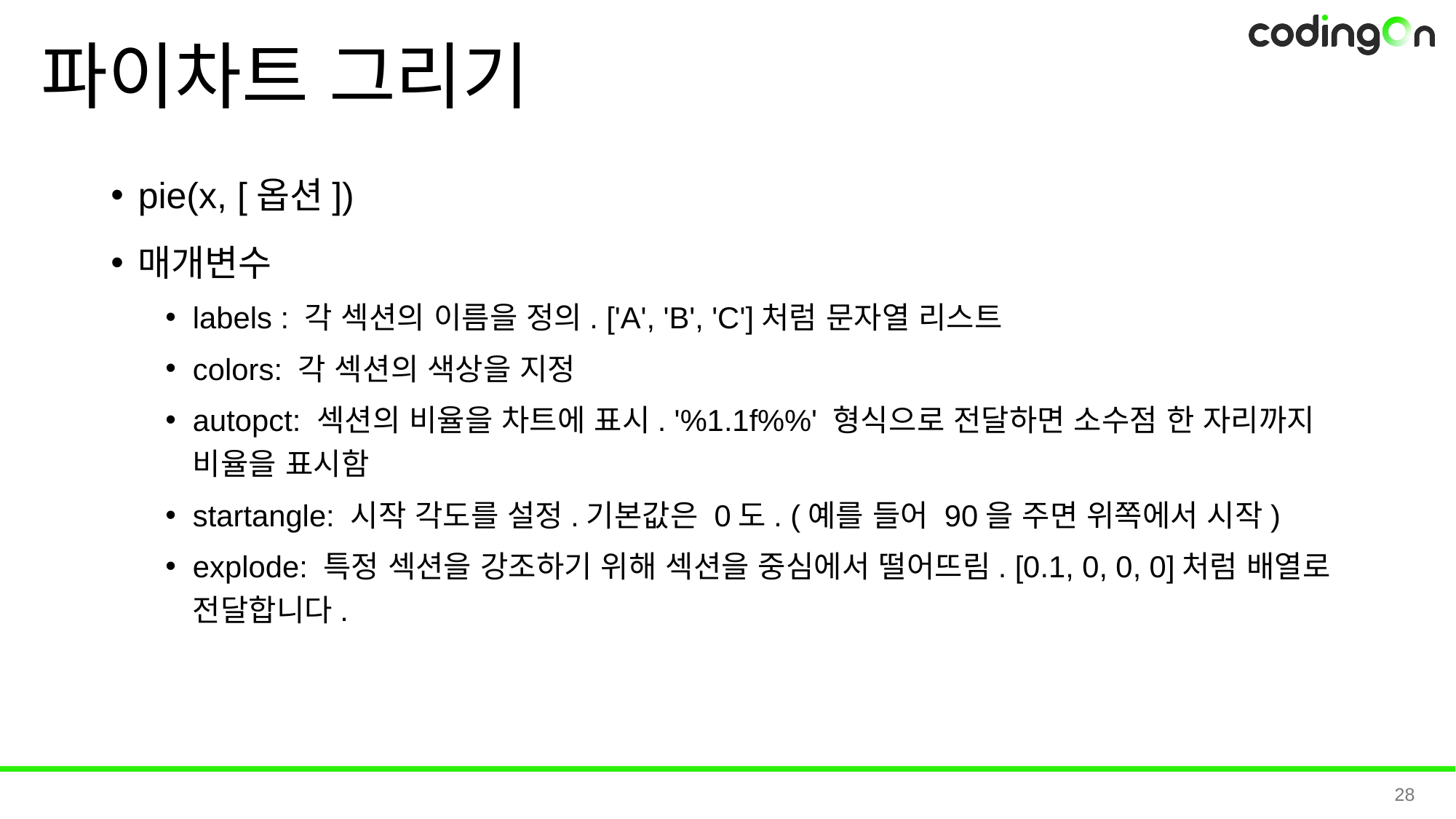

# 파이차트 그리기
pie(x, [옵션])
매개변수
labels : 각 섹션의 이름을 정의. ['A', 'B', 'C']처럼 문자열 리스트
colors: 각 섹션의 색상을 지정
autopct: 섹션의 비율을 차트에 표시. '%1.1f%%' 형식으로 전달하면 소수점 한 자리까지 비율을 표시함
startangle: 시작 각도를 설정.기본값은 0도. (예를 들어 90을 주면 위쪽에서 시작)
explode: 특정 섹션을 강조하기 위해 섹션을 중심에서 떨어뜨림. [0.1, 0, 0, 0]처럼 배열로 전달합니다.

28